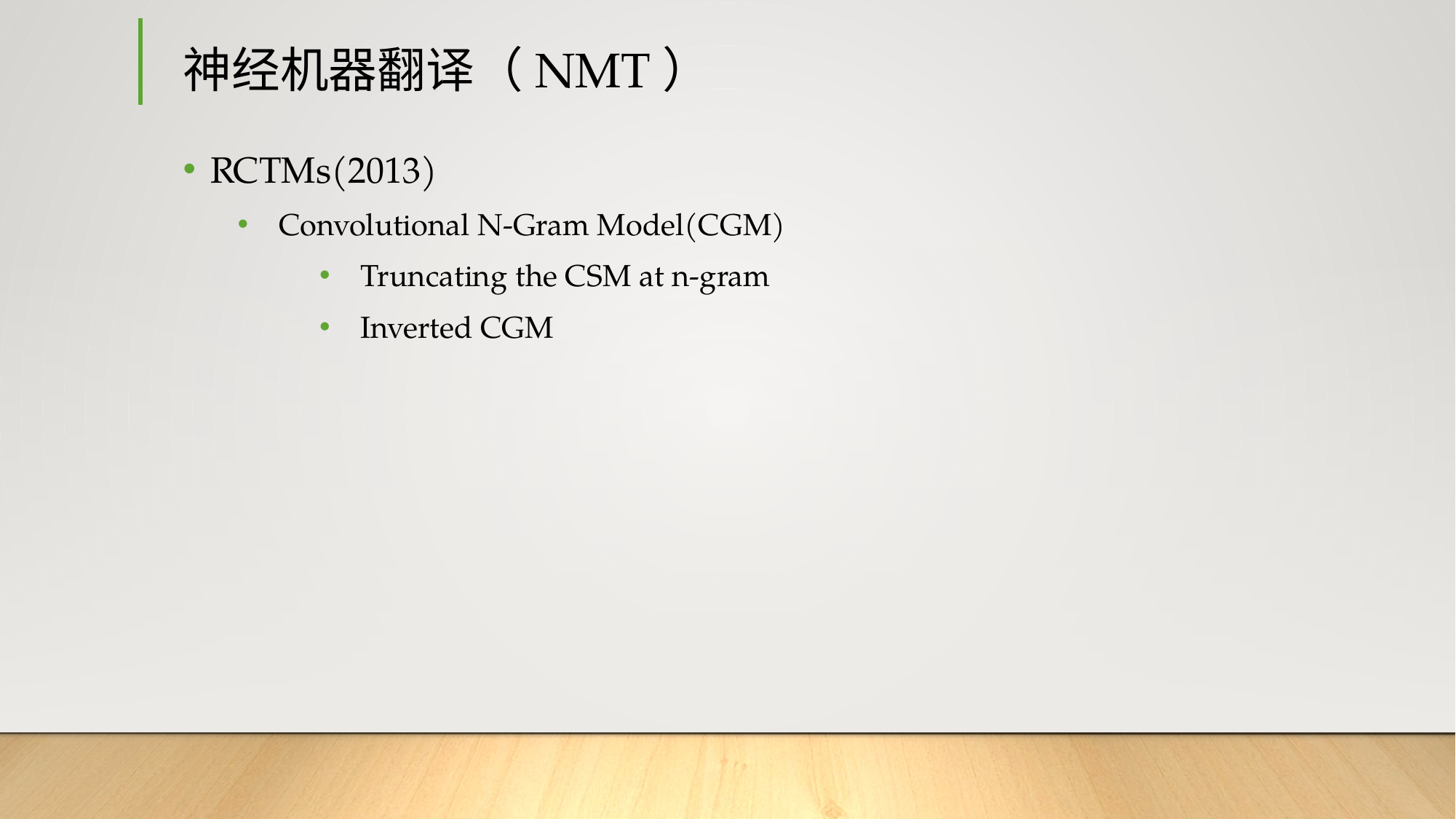

# 神经机器翻译（NMT）
RCTMs(2013)
Convolutional N-Gram Model(CGM)
Truncating the CSM at n-gram
Inverted CGM